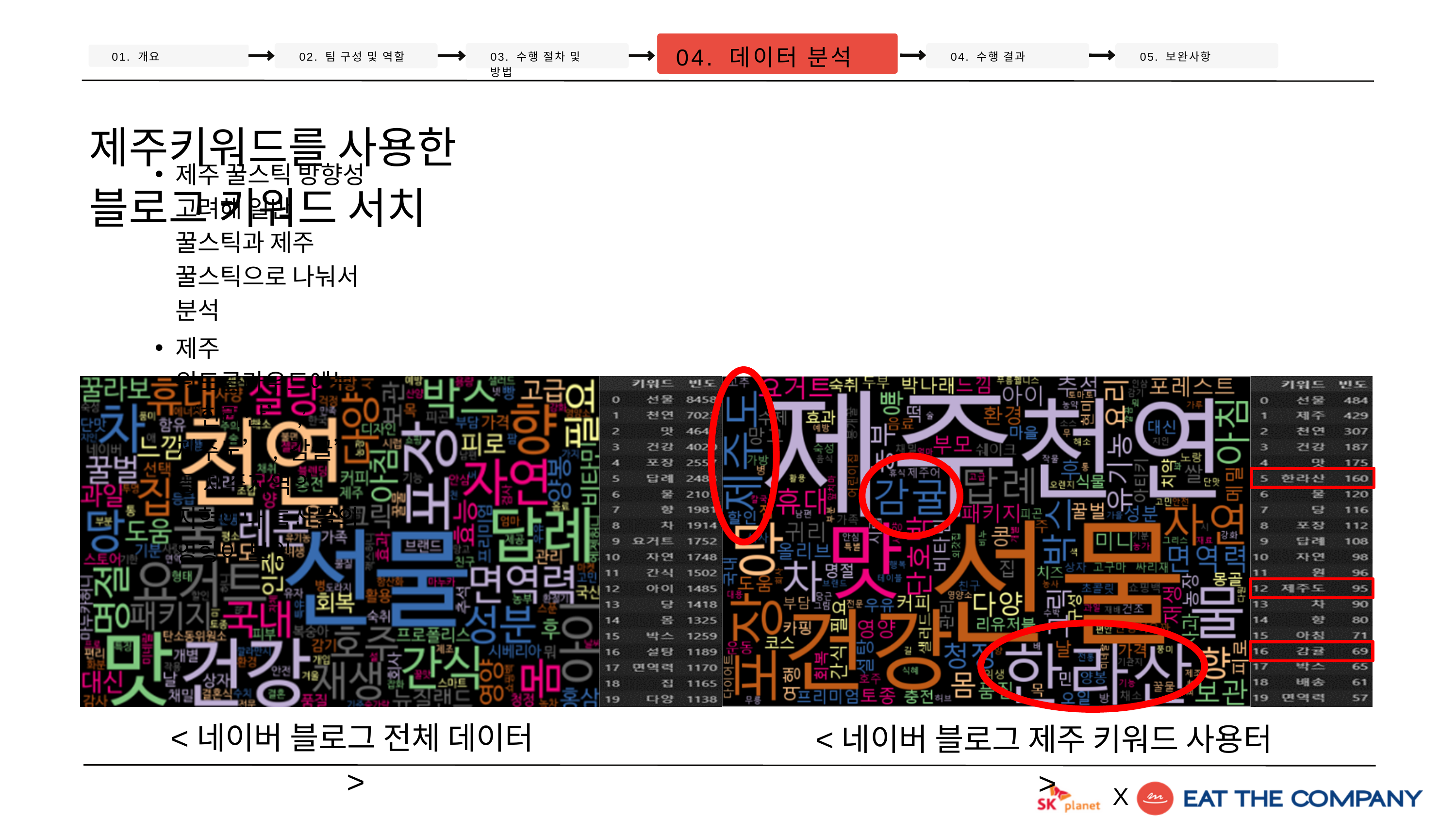

04. 데이터 분석

01. 개요

02. 팀 구성 및 역할

03. 수행 절차 및 방법

04. 수행 결과

05. 보완사항

제주키워드를 사용한
블로그 키워드 서치

제주 꿀스틱 방향성 고려해 일반 꿀스틱과 제주 꿀스틱으로 나눠서 분석

제주 워드클라우드에는 ‘한라산’,’제주도’,’감귤’ 등 제주지역의 지형이나 특산물의 영향이 보임

<네이버 블로그 전체 데이터>
<네이버 블로그 제주 키워드 사용터>

X